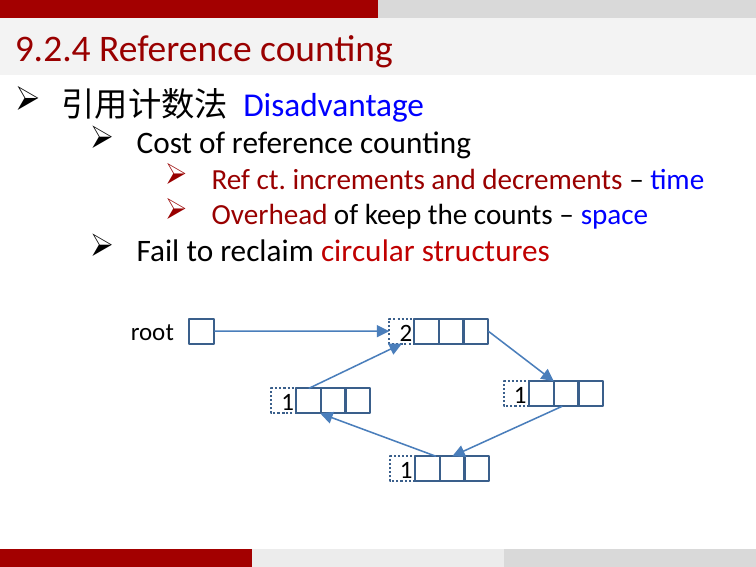

9.2.4 Reference counting
引用计数法 Disadvantage
Cost of reference counting
Ref ct. increments and decrements – time
Overhead of keep the counts – space
Fail to reclaim circular structures
root

2

1

1

1

68